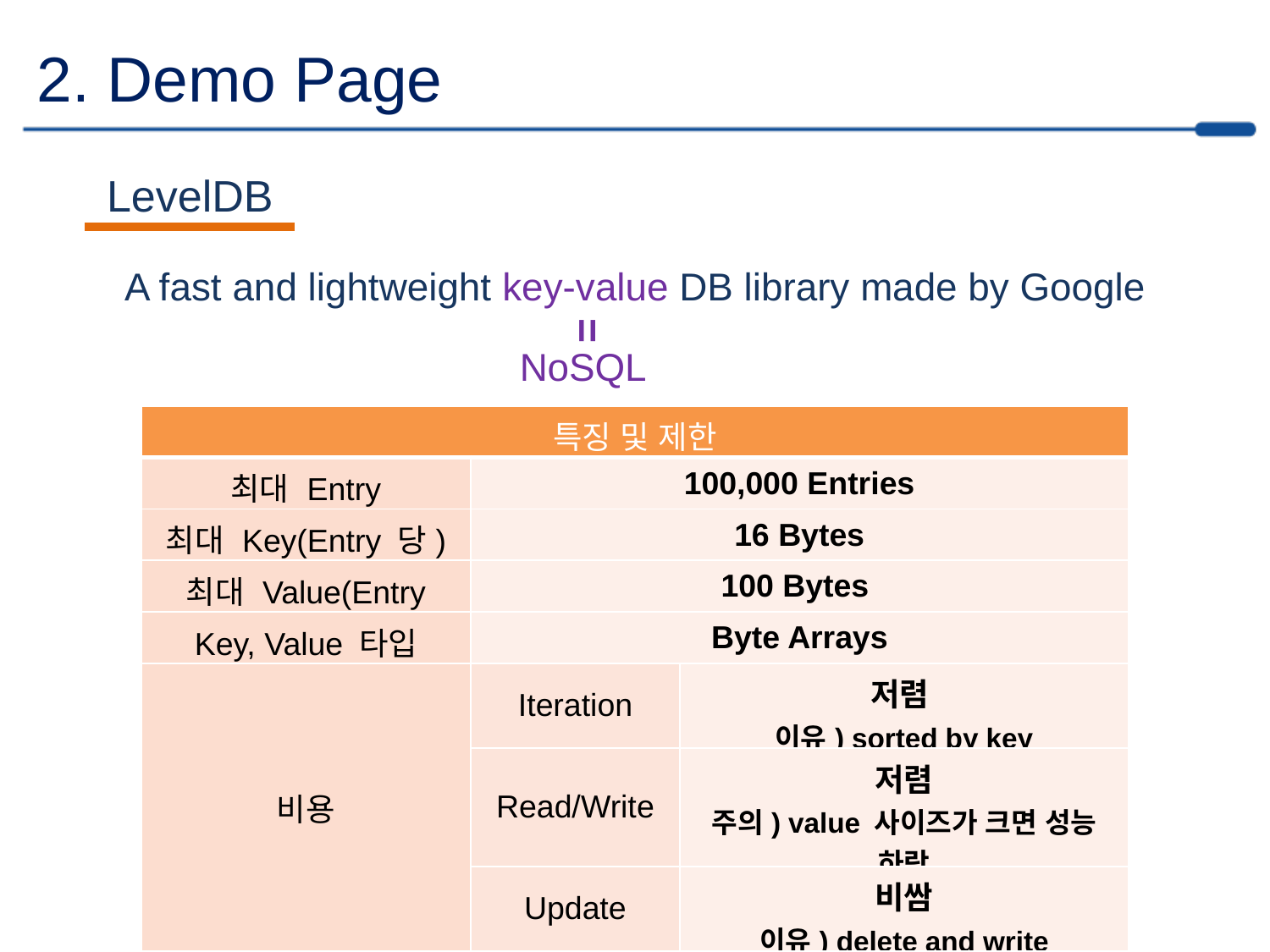

2. Demo Page
LevelDB
A fast and lightweight key-value DB library made by Google
=
NoSQL
| 특징 및 제한 |  |  |
| --- | --- | --- |
| 최대 Entry | 100,000 Entries |  |
| 최대 Key(Entry 당) | 16 Bytes |  |
| 최대 Value(Entry 당) | 100 Bytes |  |
| Key, Value 타입 | Byte Arrays |  |
| 비용 | Iteration | 저렴 이유) sorted by key |
|  | Read/Write | 저렴 주의) value 사이즈가 크면 성능 하락 |
|  | Update | 비쌈 이유) delete and write |